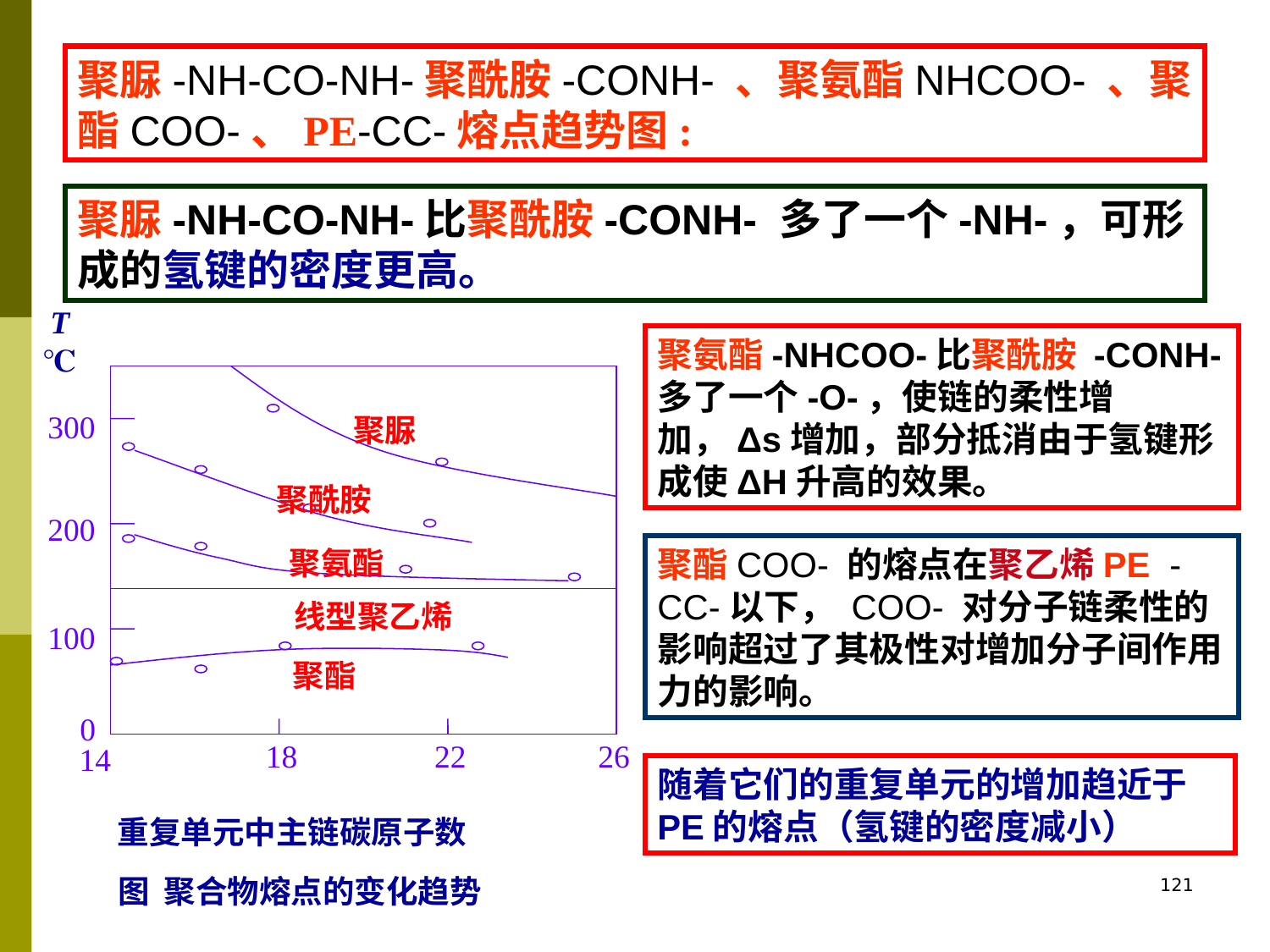

聚脲-NH-CO-NH-聚酰胺-CONH- 、聚氨酯NHCOO- 、聚酯COO-、PE-CC-熔点趋势图:
聚脲-NH-CO-NH-比聚酰胺-CONH- 多了一个-NH-，可形成的氢键的密度更高。
T℃
聚氨酯-NHCOO-比聚酰胺 -CONH-多了一个-O-，使链的柔性增加，Δs增加，部分抵消由于氢键形成使ΔH升高的效果。

300

聚脲

聚酰胺
200

聚氨酯

线型聚乙烯
100

聚酯

0

18
22
26
14
聚酯COO- 的熔点在聚乙烯PE  -CC-以下， COO- 对分子链柔性的影响超过了其极性对增加分子间作用力的影响。
随着它们的重复单元的增加趋近于 PE的熔点（氢键的密度减小）
重复单元中主链碳原子数
图  聚合物熔点的变化趋势
121